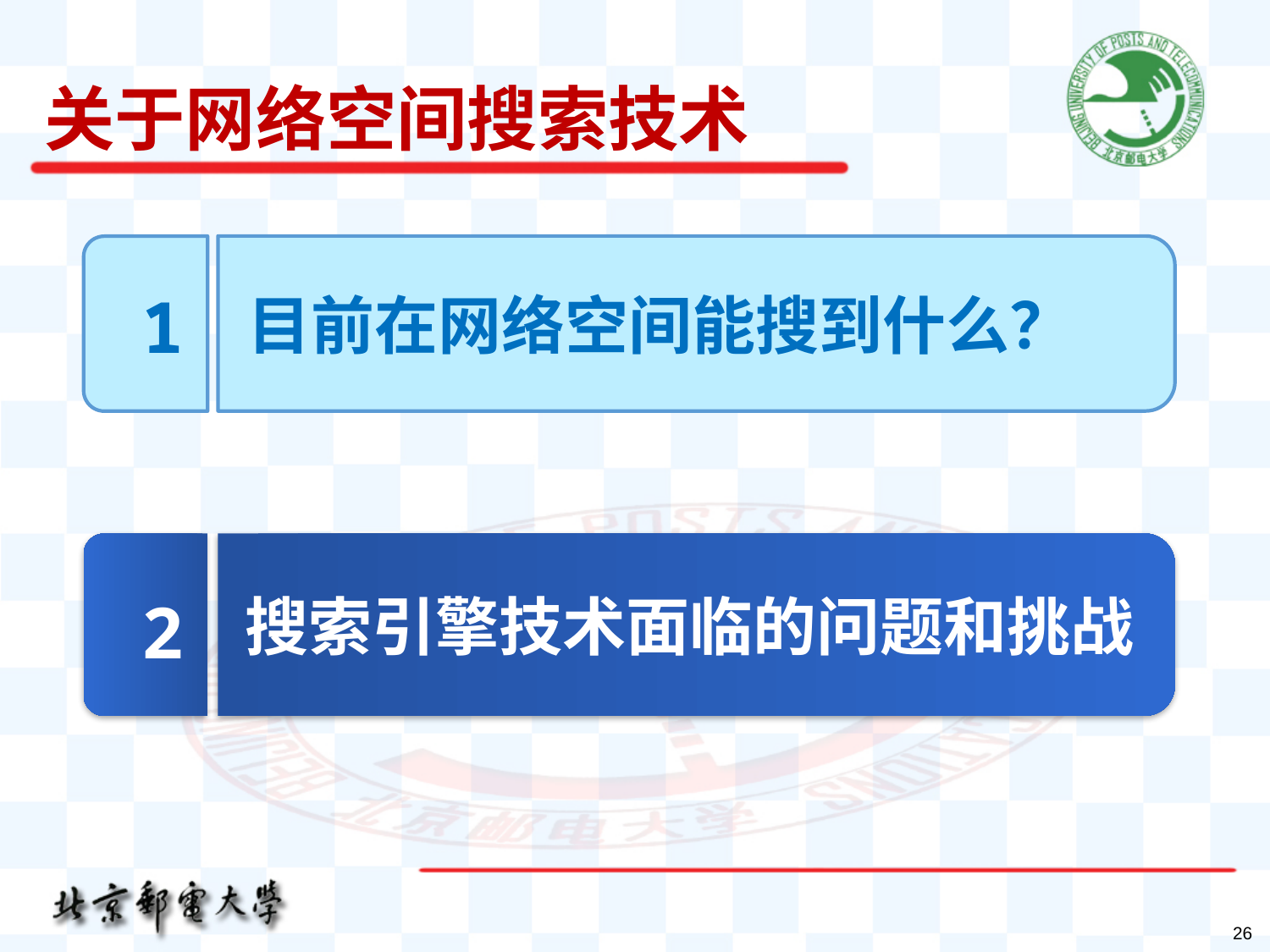

关于网络空间搜索技术

目前在网络空间能搜到什么？
1

搜索引擎技术面临的问题和挑战
2